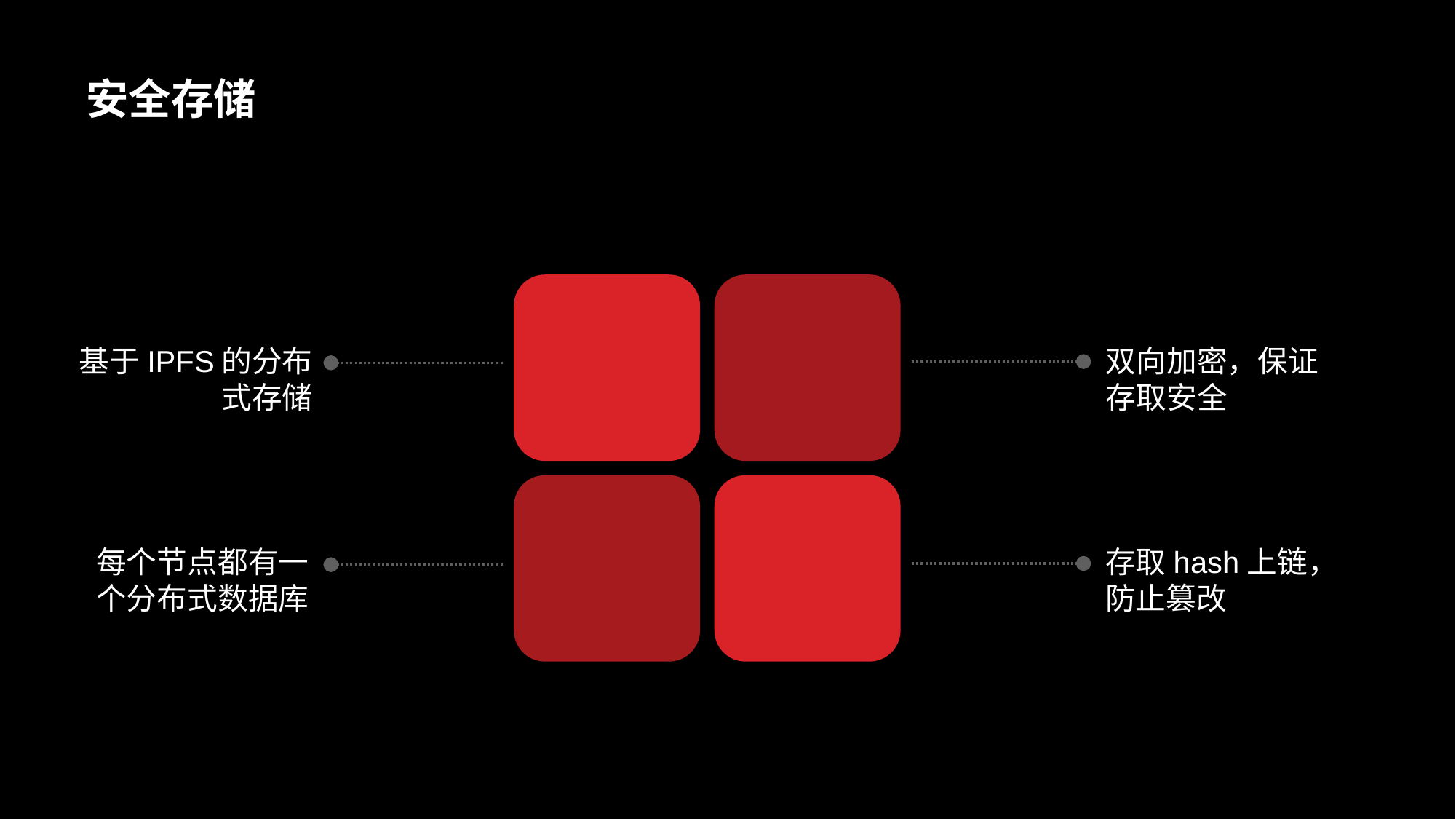

安全存储

基于IPFS的分布式存储

双向加密，保证存取安全

每个节点都有一个分布式数据库
存取hash上链，防止篡改